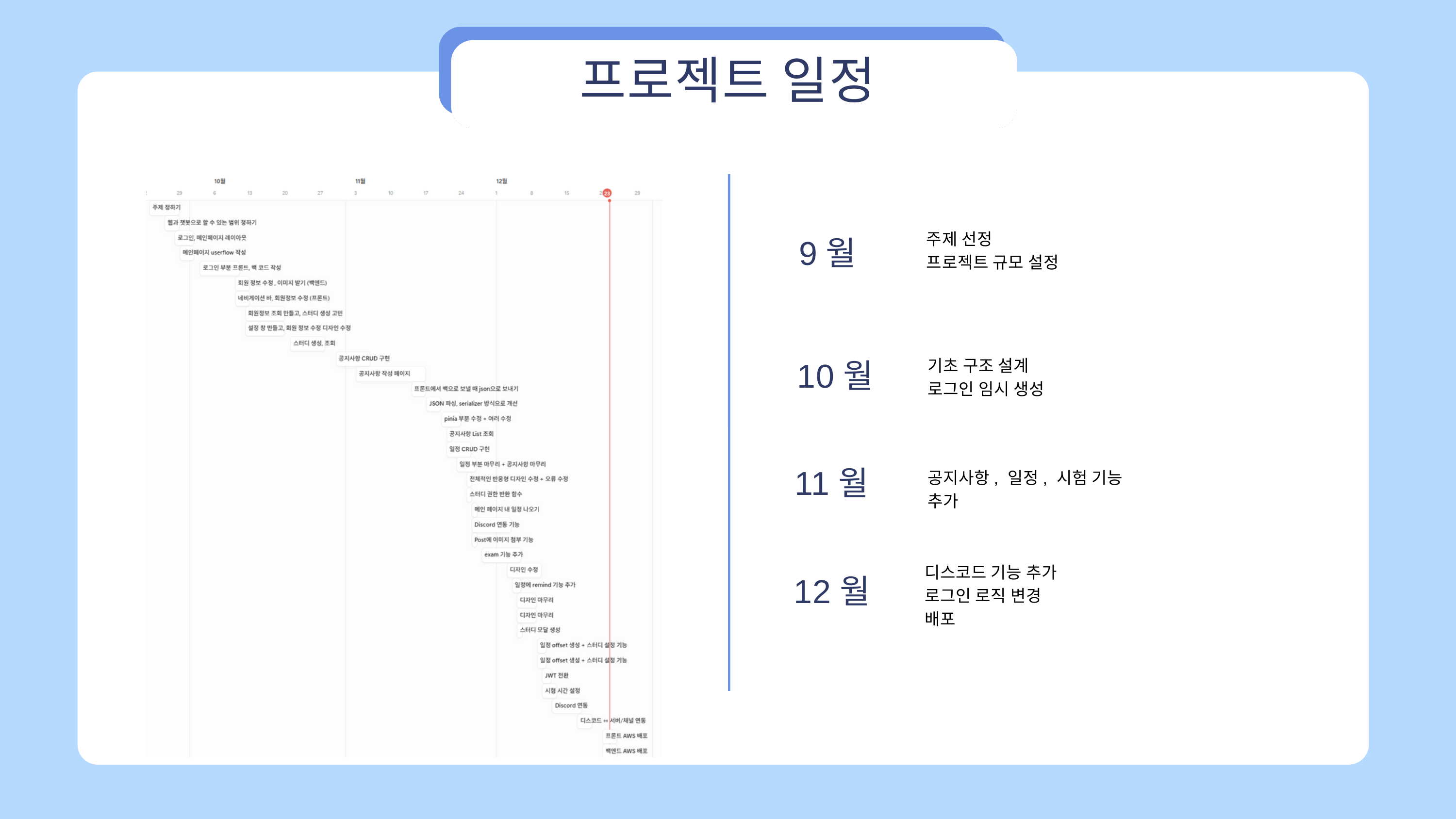

프로젝트 일정

주제 선정
프로젝트 규모 설정
9월
10월
기초 구조 설계
로그인 임시 생성
11월
공지사항, 일정, 시험 기능 추가
디스코드 기능 추가
로그인 로직 변경
배포

12월